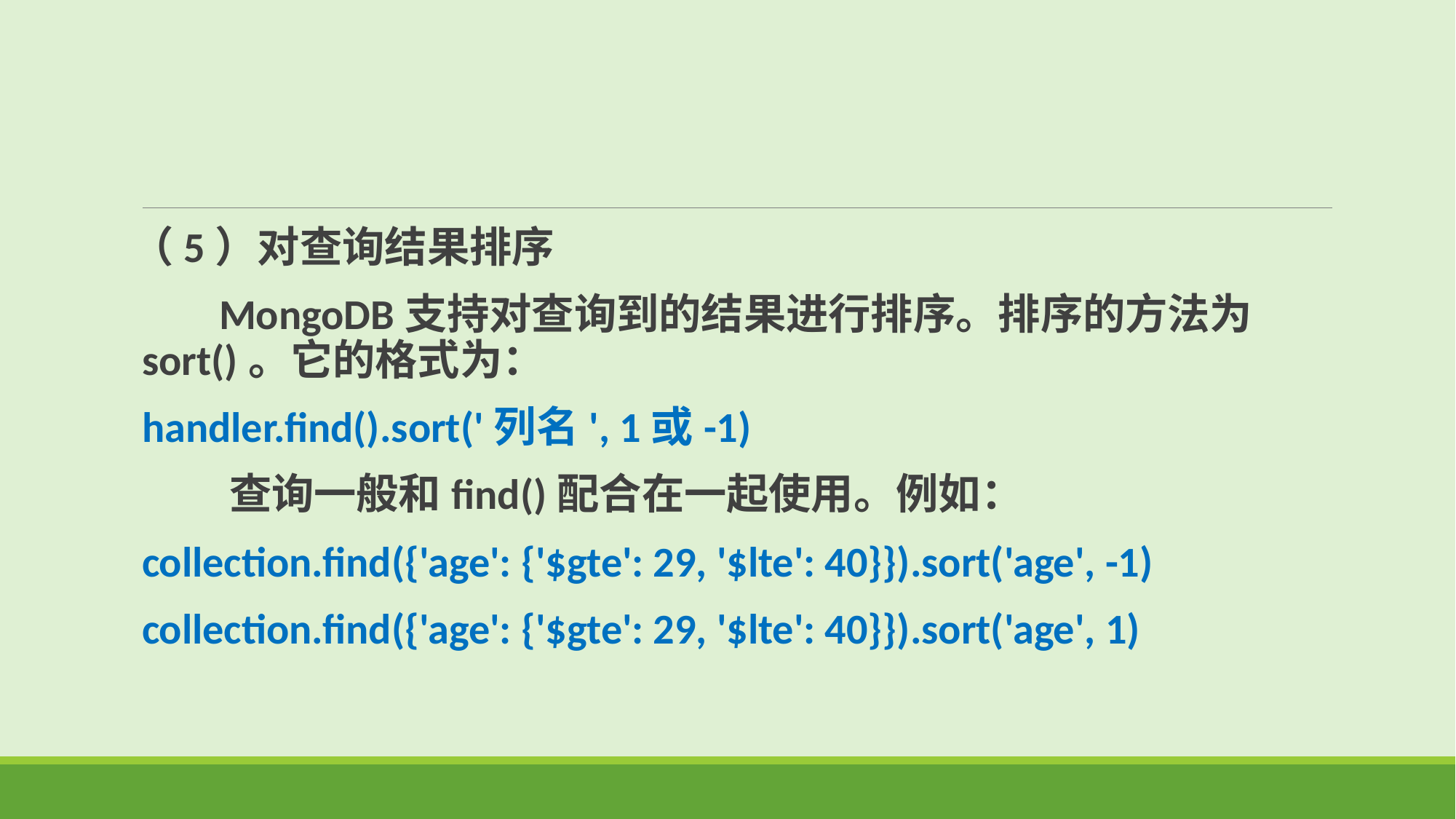

（5）对查询结果排序
        MongoDB支持对查询到的结果进行排序。排序的方法为sort()。它的格式为：
handler.find().sort('列名', 1或-1)
        查询一般和find()配合在一起使用。例如：
collection.find({'age': {'$gte': 29, '$lte': 40}}).sort('age', -1)
collection.find({'age': {'$gte': 29, '$lte': 40}}).sort('age', 1)